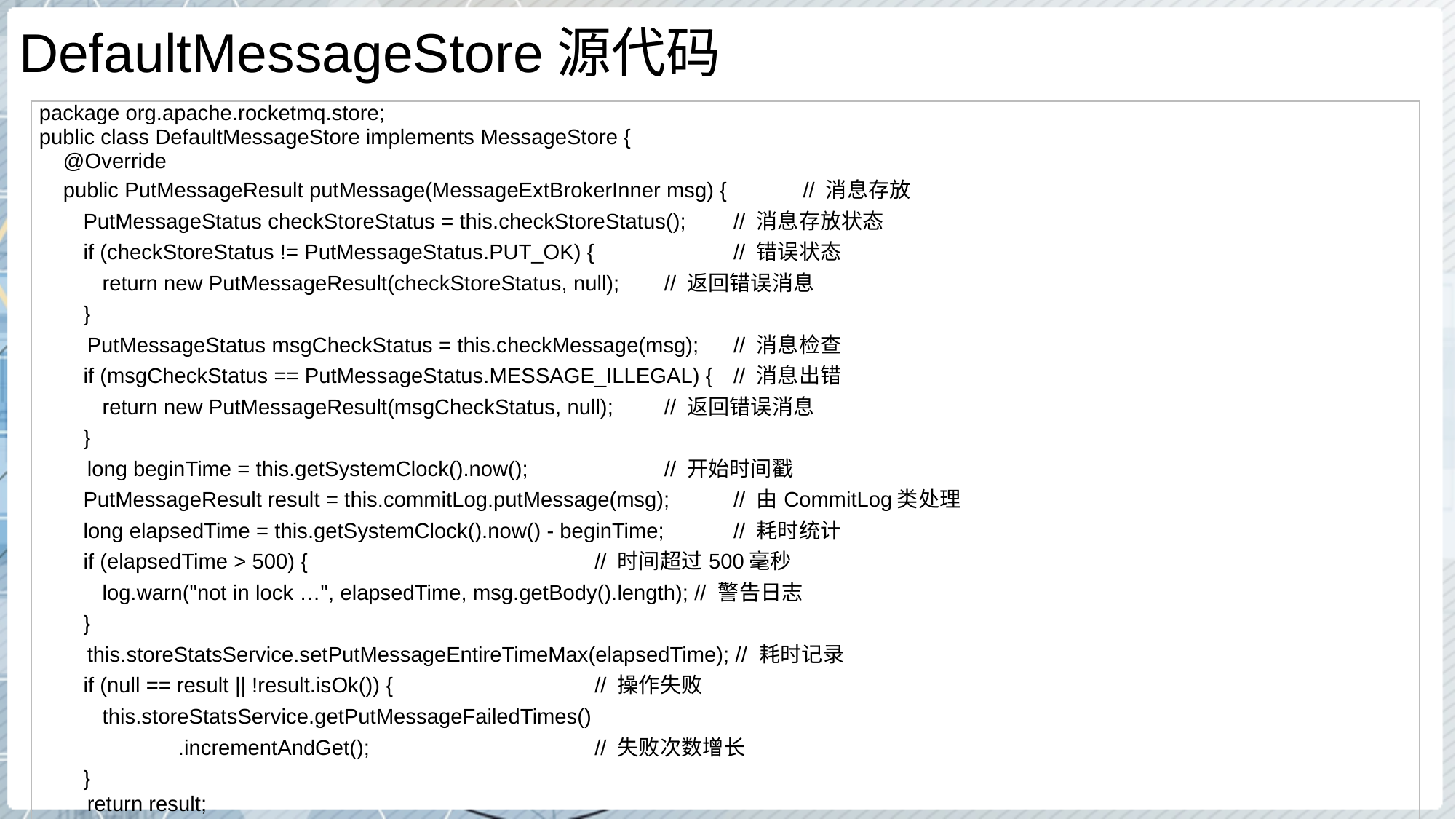

# DefaultMessageStore源代码
| package org.apache.rocketmq.store; public class DefaultMessageStore implements MessageStore { @Override public PutMessageResult putMessage(MessageExtBrokerInner msg) { // 消息存放 PutMessageStatus checkStoreStatus = this.checkStoreStatus(); // 消息存放状态 if (checkStoreStatus != PutMessageStatus.PUT\_OK) { // 错误状态 return new PutMessageResult(checkStoreStatus, null); // 返回错误消息 } PutMessageStatus msgCheckStatus = this.checkMessage(msg); // 消息检查 if (msgCheckStatus == PutMessageStatus.MESSAGE\_ILLEGAL) { // 消息出错 return new PutMessageResult(msgCheckStatus, null); // 返回错误消息 } long beginTime = this.getSystemClock().now(); // 开始时间戳 PutMessageResult result = this.commitLog.putMessage(msg); // 由CommitLog类处理 long elapsedTime = this.getSystemClock().now() - beginTime; // 耗时统计 if (elapsedTime > 500) { // 时间超过500毫秒 log.warn("not in lock …", elapsedTime, msg.getBody().length); // 警告日志 } this.storeStatsService.setPutMessageEntireTimeMax(elapsedTime); // 耗时记录 if (null == result || !result.isOk()) { // 操作失败 this.storeStatsService.getPutMessageFailedTimes() .incrementAndGet(); // 失败次数增长 } return result; } } |
| --- |